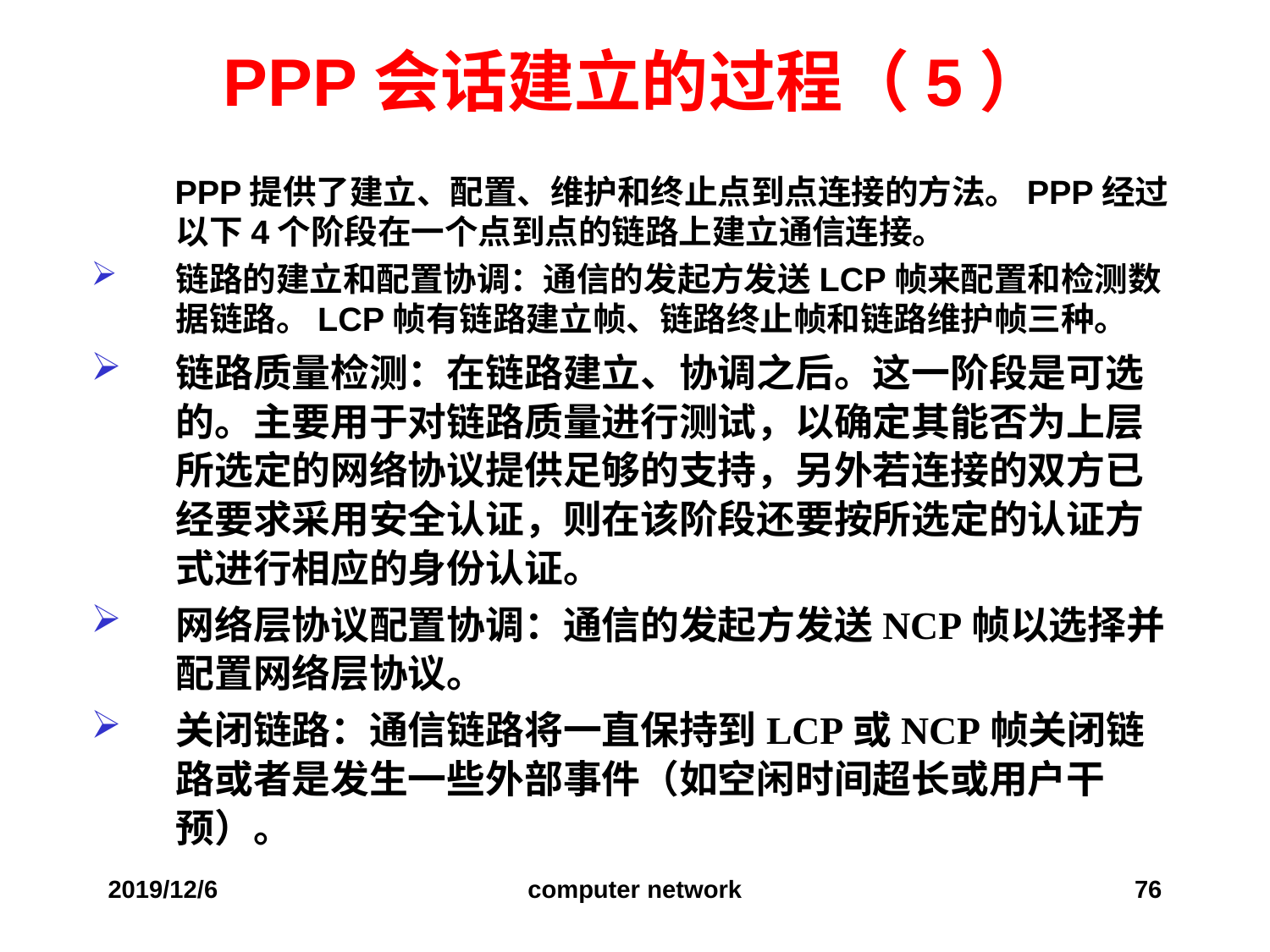

# PPP会话建立的过程（5）
         PPP提供了建立、配置、维护和终止点到点连接的方法。PPP经过以下4个阶段在一个点到点的链路上建立通信连接。
链路的建立和配置协调：通信的发起方发送LCP帧来配置和检测数据链路。LCP帧有链路建立帧、链路终止帧和链路维护帧三种。
链路质量检测：在链路建立、协调之后。这一阶段是可选的。主要用于对链路质量进行测试，以确定其能否为上层所选定的网络协议提供足够的支持，另外若连接的双方已经要求采用安全认证，则在该阶段还要按所选定的认证方式进行相应的身份认证。
网络层协议配置协调：通信的发起方发送NCP帧以选择并配置网络层协议。
关闭链路：通信链路将一直保持到LCP或NCP帧关闭链路或者是发生一些外部事件（如空闲时间超长或用户干预）。
2019/12/6
computer network
76